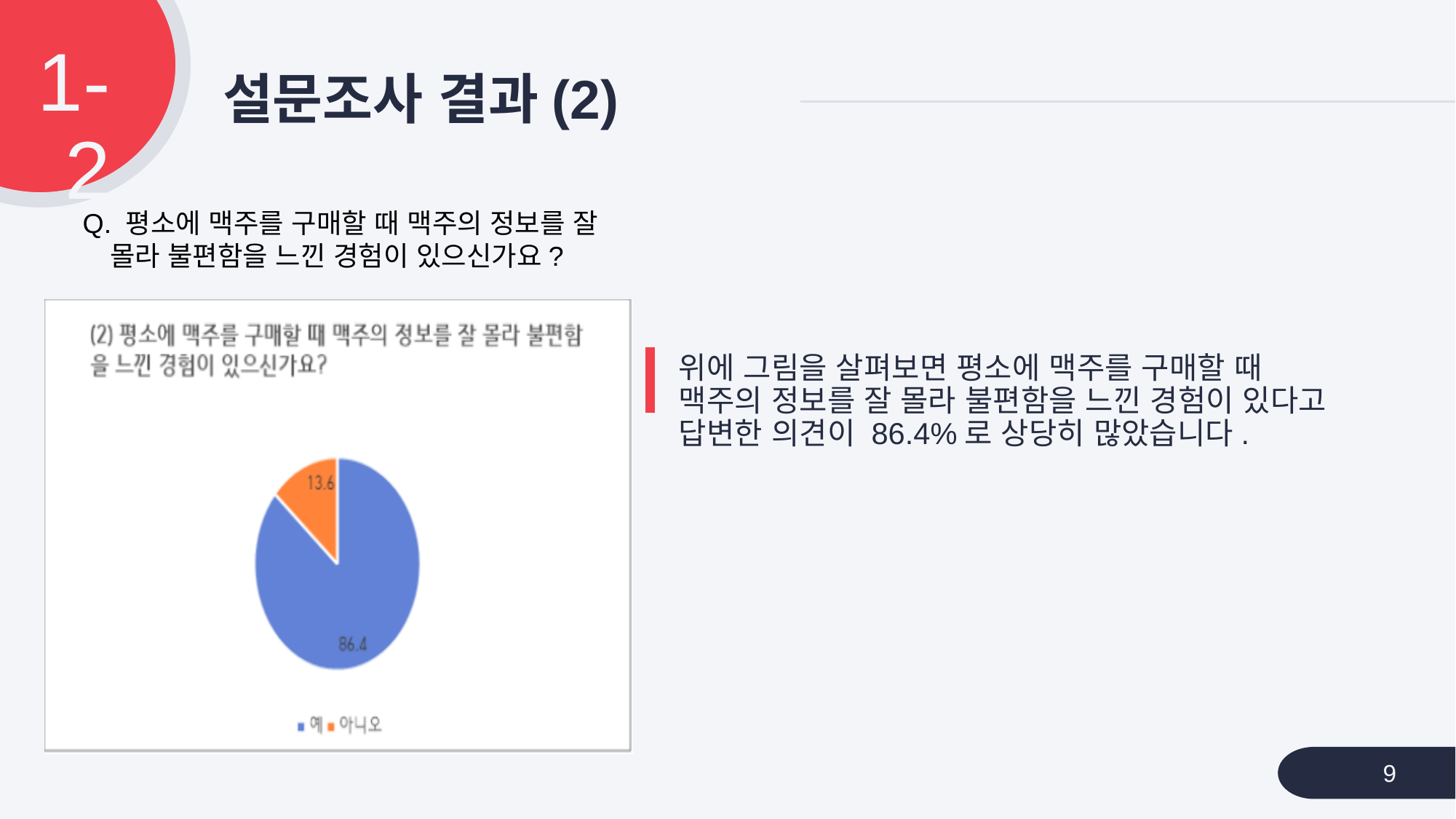

1-2
# 설문조사 결과(2)
Q. 평소에 맥주를 구매할 때 맥주의 정보를 잘 몰라 불편함을 느낀 경험이 있으신가요?

### Chart

| Category |
|---|
위에 그림을 살펴보면 평소에 맥주를 구매할 때 맥주의 정보를 잘 몰라 불편함을 느낀 경험이 있다고 답변한 의견이 86.4%로 상당히 많았습니다.
       9